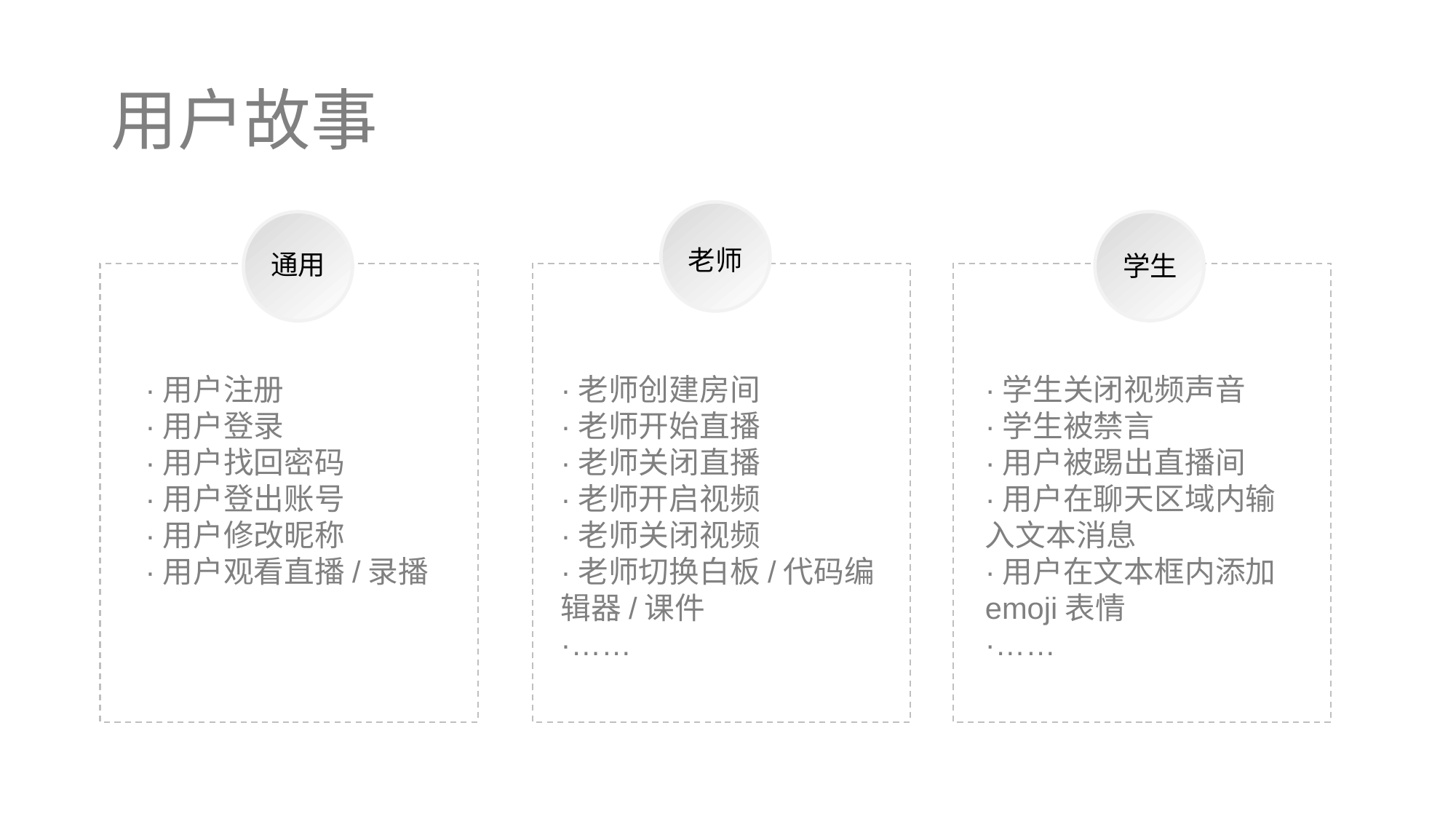

# 用户故事

老师
通用
学生

·用户注册
·用户登录
·用户找回密码
·用户登出账号
·用户修改昵称
·用户观看直播/录播
·老师创建房间
·老师开始直播
·老师关闭直播
·老师开启视频
·老师关闭视频
·老师切换白板/代码编辑器/课件
·……

·学生关闭视频声音
·学生被禁言
·用户被踢出直播间
·用户在聊天区域内输入文本消息
·用户在文本框内添加emoji表情
·……